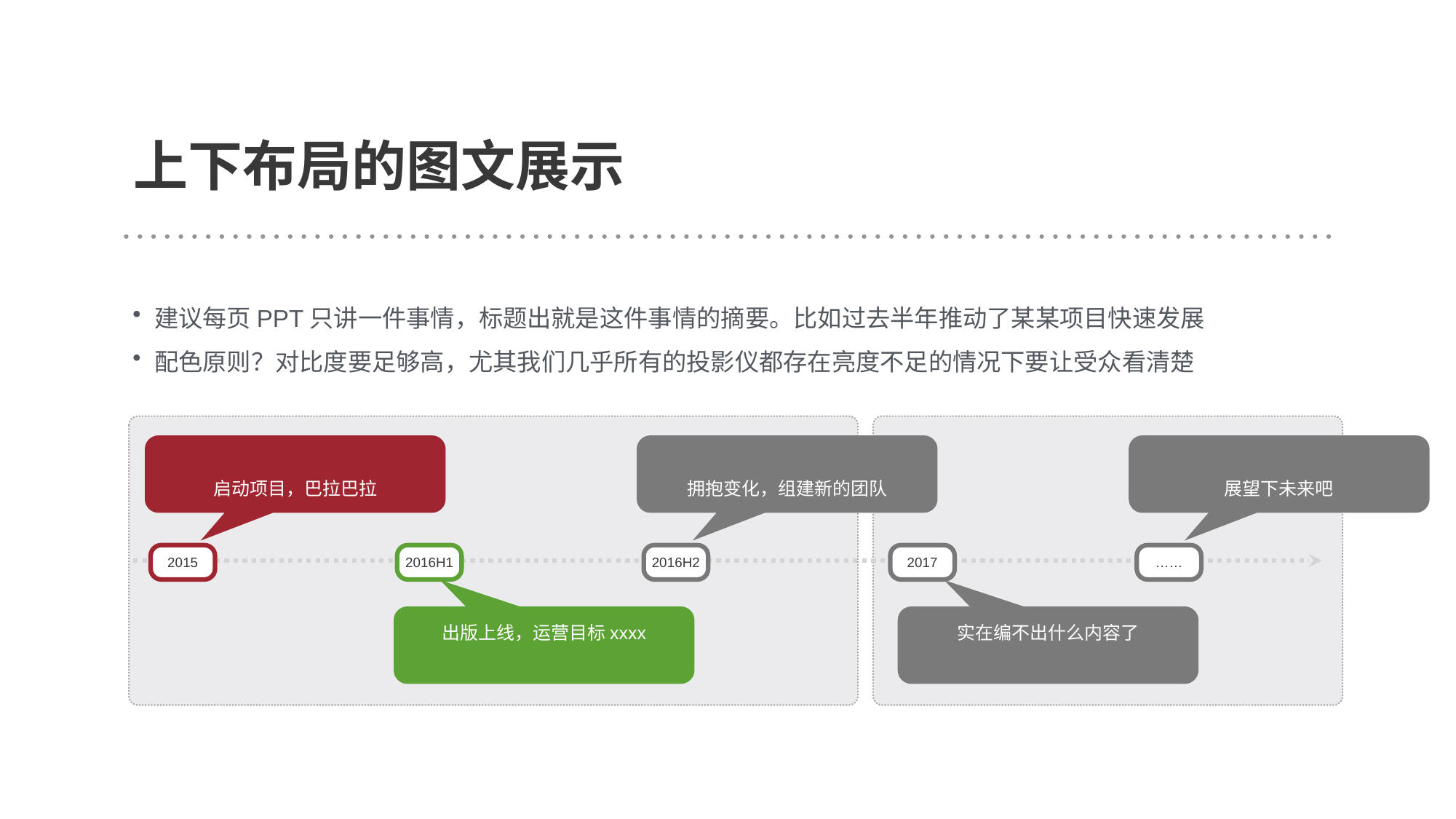

上下布局的图文展示

建议每页PPT只讲一件事情，标题出就是这件事情的摘要。比如过去半年推动了某某项目快速发展
配色原则？对比度要足够高，尤其我们几乎所有的投影仪都存在亮度不足的情况下要让受众看清楚

启动项目，巴拉巴拉
拥抱变化，组建新的团队
展望下未来吧
2015
2016H1
2016H2
2017
……

出版上线，运营目标xxxx
实在编不出什么内容了